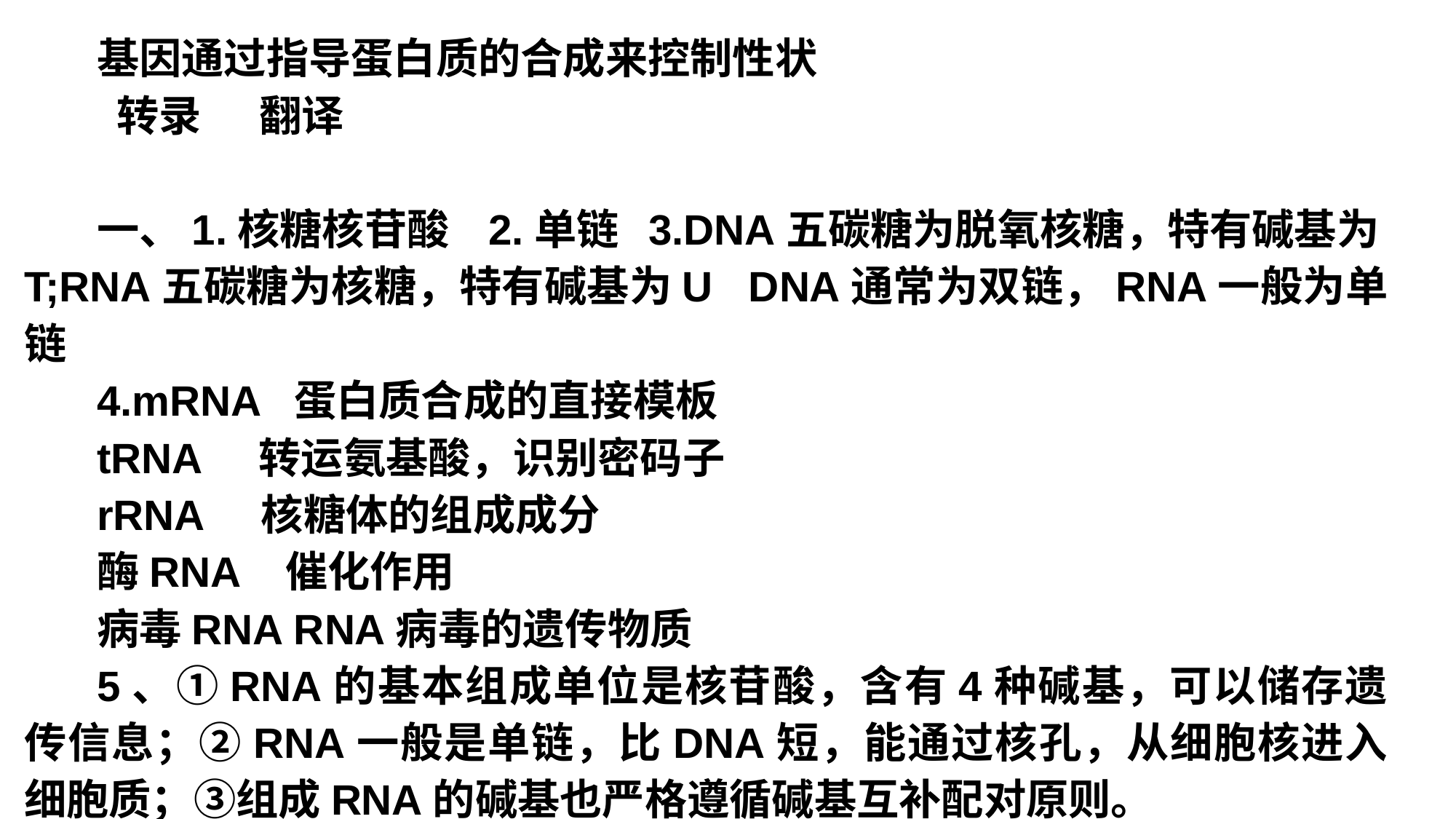

基因通过指导蛋白质的合成来控制性状
 转录      翻译

一、1.核糖核苷酸   2.单链  3.DNA五碳糖为脱氧核糖，特有碱基为T;RNA五碳糖为核糖，特有碱基为U   DNA通常为双链，RNA一般为单链
4.mRNA  蛋白质合成的直接模板
tRNA    转运氨基酸，识别密码子
rRNA    核糖体的组成成分
酶RNA   催化作用
病毒RNA RNA病毒的遗传物质
5、①RNA的基本组成单位是核苷酸，含有4种碱基，可以储存遗传信息；②RNA一般是单链，比DNA短，能通过核孔，从细胞核进入细胞质；③组成RNA的碱基也严格遵循碱基互补配对原则。